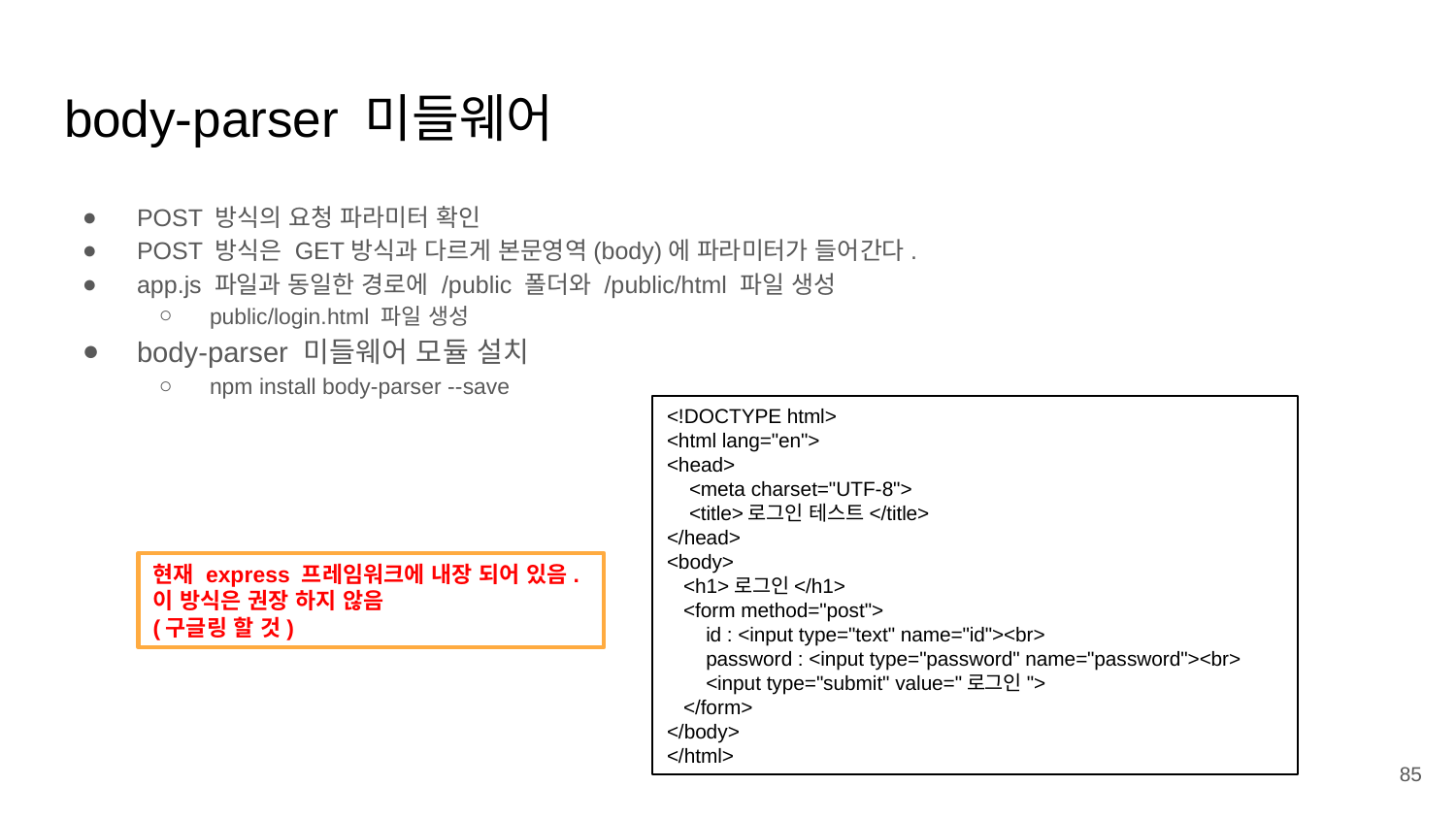

# body-parser 미들웨어
POST 방식의 요청 파라미터 확인
POST 방식은 GET방식과 다르게 본문영역(body)에 파라미터가 들어간다.
app.js 파일과 동일한 경로에 /public 폴더와 /public/html 파일 생성
public/login.html 파일 생성
body-parser 미들웨어 모듈 설치
npm install body-parser --save
<!DOCTYPE html>
<html lang="en">
<head>
    <meta charset="UTF-8">
    <title>로그인 테스트</title>
</head>
<body>
   <h1>로그인</h1>
   <form method="post">
       id : <input type="text" name="id"><br>
       password : <input type="password" name="password"><br>
       <input type="submit" value="로그인">
   </form>
</body>
</html>
현재 express 프레임워크에 내장 되어 있음.
이 방식은 권장 하지 않음
(구글링 할 것)
85